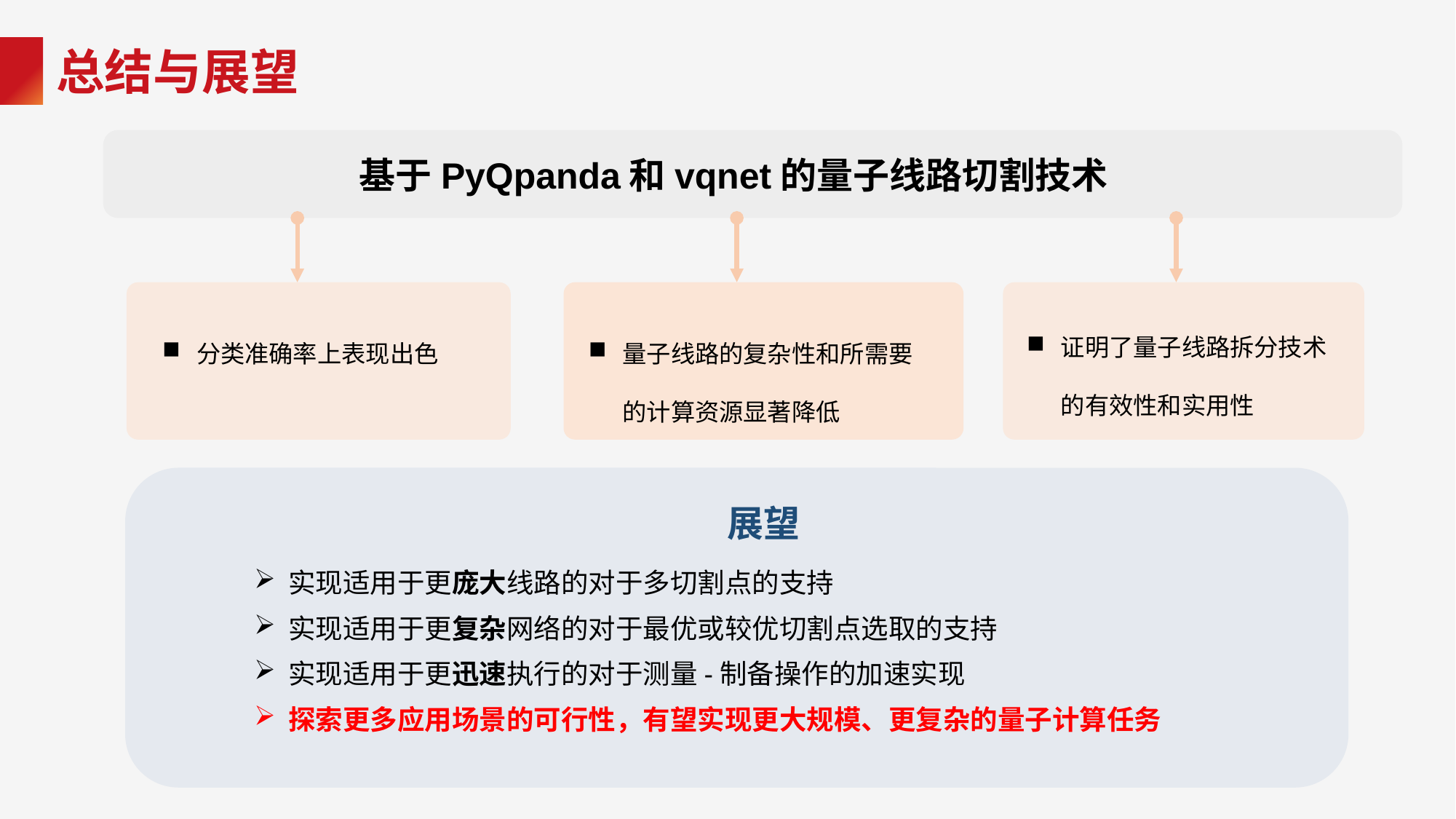

# 总结与展望

基于PyQpanda和vqnet的量子线路切割技术

证明了量子线路拆分技术的有效性和实用性
分类准确率上表现出色
量子线路的复杂性和所需要的计算资源显著降低

展望
实现适用于更庞大线路的对于多切割点的支持
实现适用于更复杂网络的对于最优或较优切割点选取的支持
实现适用于更迅速执行的对于测量-制备操作的加速实现
探索更多应用场景的可行性，有望实现更大规模、更复杂的量子计算任务